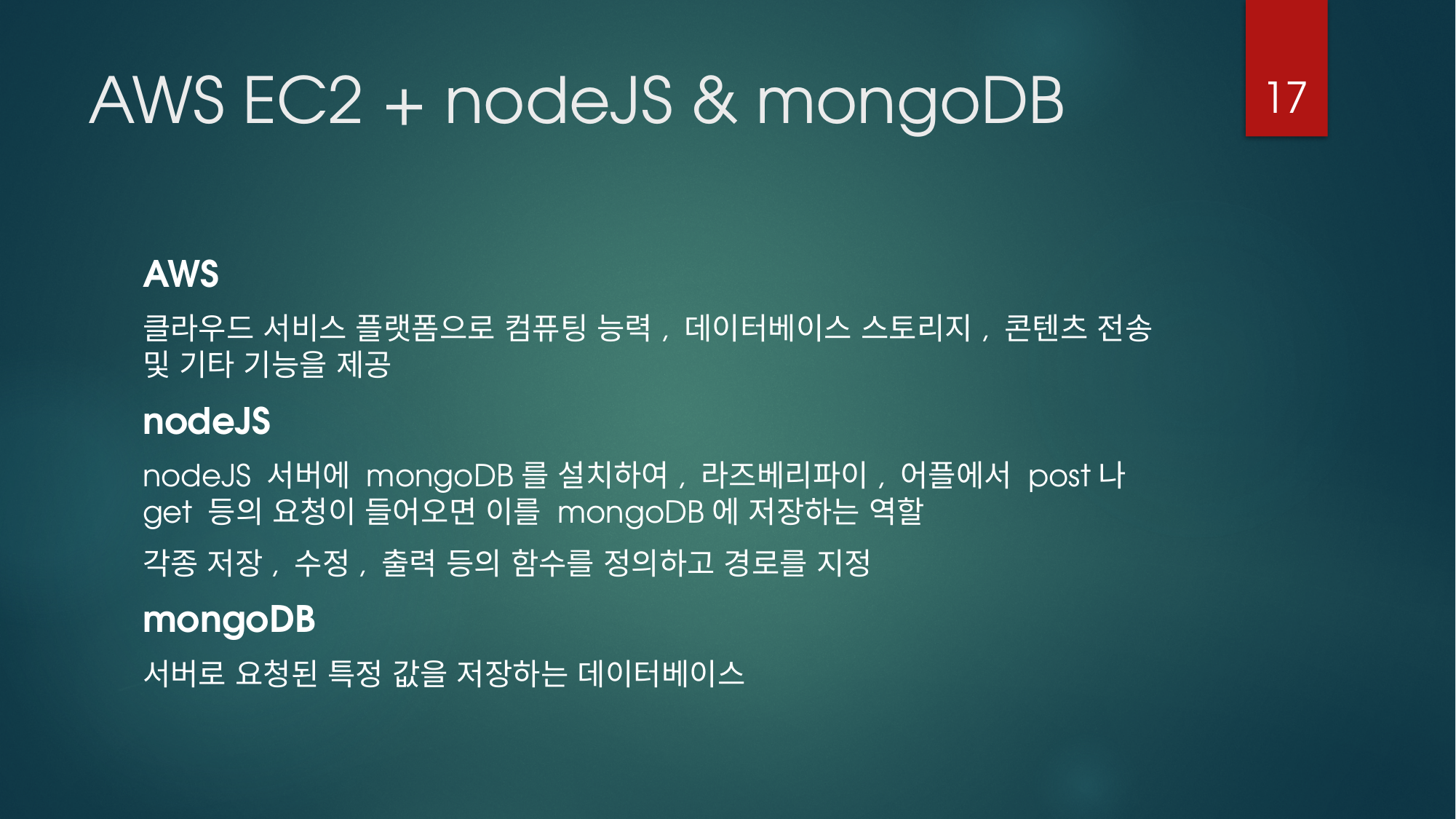

17
# AWS EC2 + nodeJS & mongoDB
AWS
클라우드 서비스 플랫폼으로 컴퓨팅 능력, 데이터베이스 스토리지, 콘텐츠 전송 및 기타 기능을 제공
nodeJS
nodeJS 서버에 mongoDB를 설치하여, 라즈베리파이, 어플에서 post나 get 등의 요청이 들어오면 이를 mongoDB에 저장하는 역할
각종 저장, 수정, 출력 등의 함수를 정의하고 경로를 지정
mongoDB
서버로 요청된 특정 값을 저장하는 데이터베이스